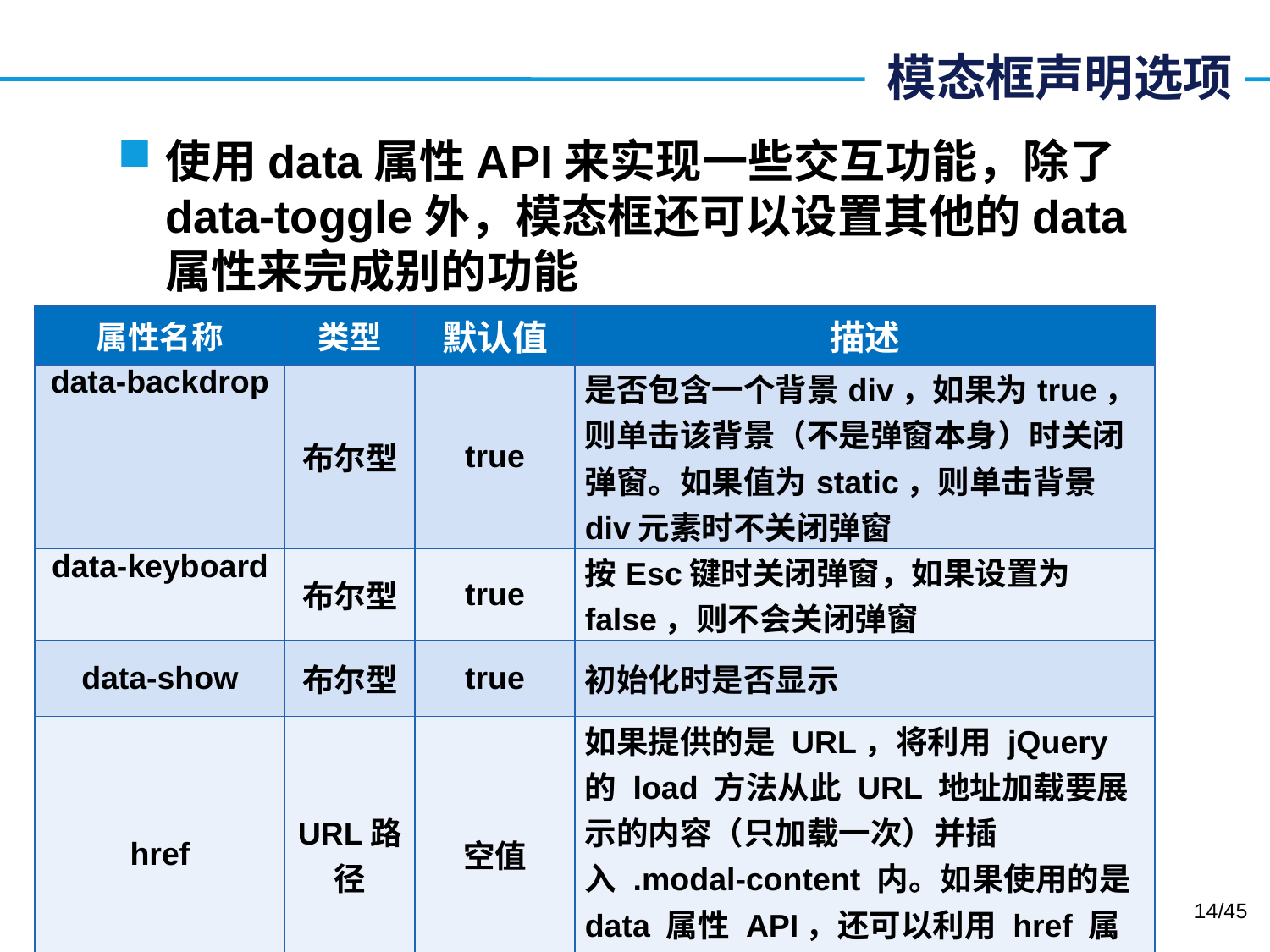

# 模态框声明选项
使用data属性API来实现一些交互功能，除了data-toggle外，模态框还可以设置其他的data属性来完成别的功能
| 属性名称 | 类型 | 默认值 | 描述 |
| --- | --- | --- | --- |
| data-backdrop | 布尔型 | true | 是否包含一个背景div，如果为true，则单击该背景（不是弹窗本身）时关闭弹窗。如果值为static，则单击背景div元素时不关闭弹窗 |
| data-keyboard | 布尔型 | true | 按Esc键时关闭弹窗，如果设置为false，则不会关闭弹窗 |
| data-show | 布尔型 | true | 初始化时是否显示 |
| href | URL路径 | 空值 | 如果提供的是 URL，将利用 jQuery 的 load 方法从此 URL 地址加载要展示的内容（只加载一次）并插入 .modal-content 内。如果使用的是 data 属性 API，还可以利用 href 属性指定内容来源地址 |
14/45